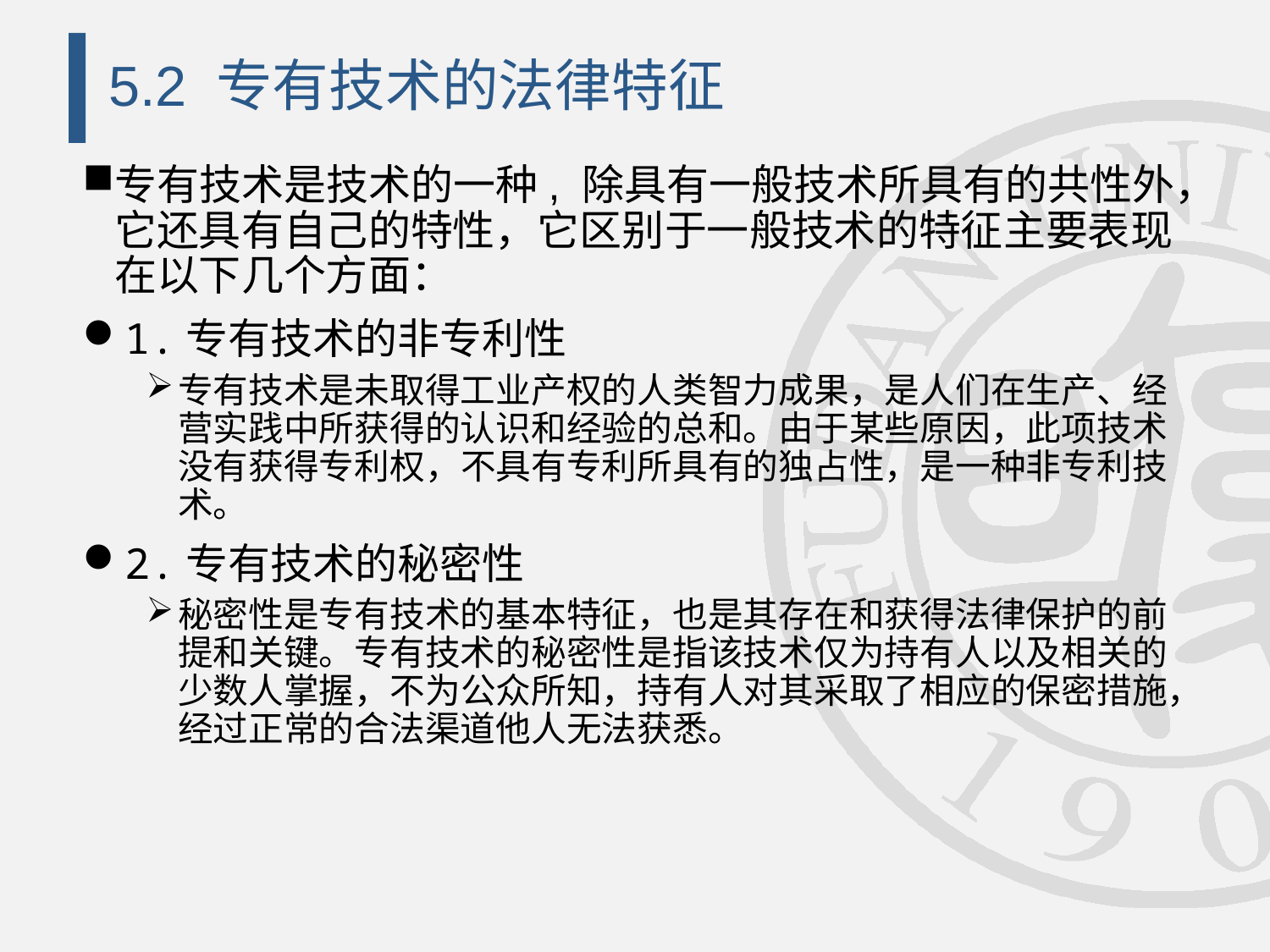

# 5.2 专有技术的法律特征
专有技术是技术的一种, 除具有一般技术所具有的共性外，它还具有自己的特性，它区别于一般技术的特征主要表现在以下几个方面：
1.专有技术的非专利性
专有技术是未取得工业产权的人类智力成果，是人们在生产、经营实践中所获得的认识和经验的总和。由于某些原因，此项技术没有获得专利权，不具有专利所具有的独占性，是一种非专利技术。
2.专有技术的秘密性
秘密性是专有技术的基本特征，也是其存在和获得法律保护的前提和关键。专有技术的秘密性是指该技术仅为持有人以及相关的少数人掌握，不为公众所知，持有人对其采取了相应的保密措施，经过正常的合法渠道他人无法获悉。